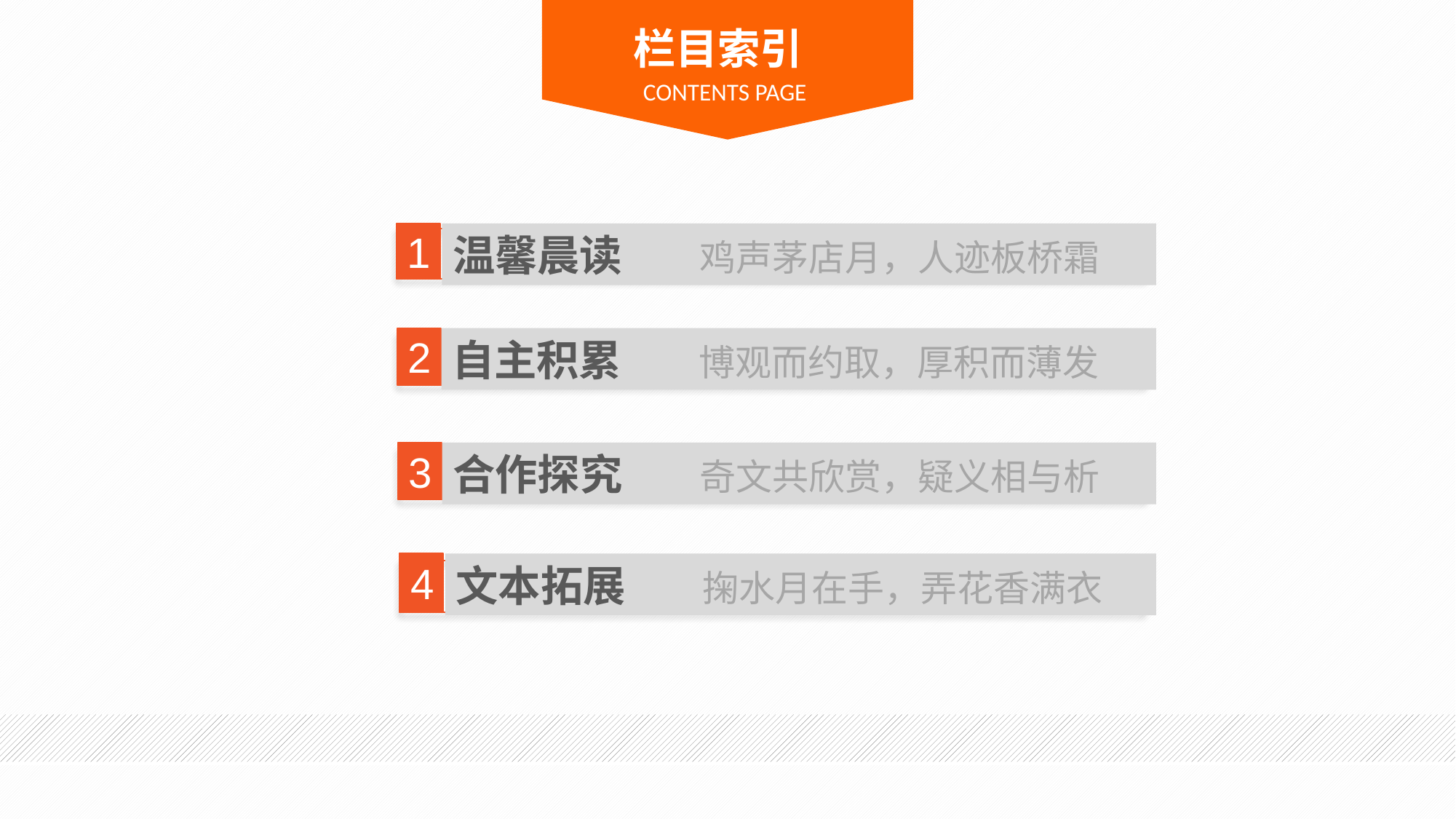

1
温馨晨读        鸡声茅店月，人迹板桥霜

2
自主积累        博观而约取，厚积而薄发

3
合作探究        奇文共欣赏，疑义相与析

4
文本拓展        掬水月在手，弄花香满衣